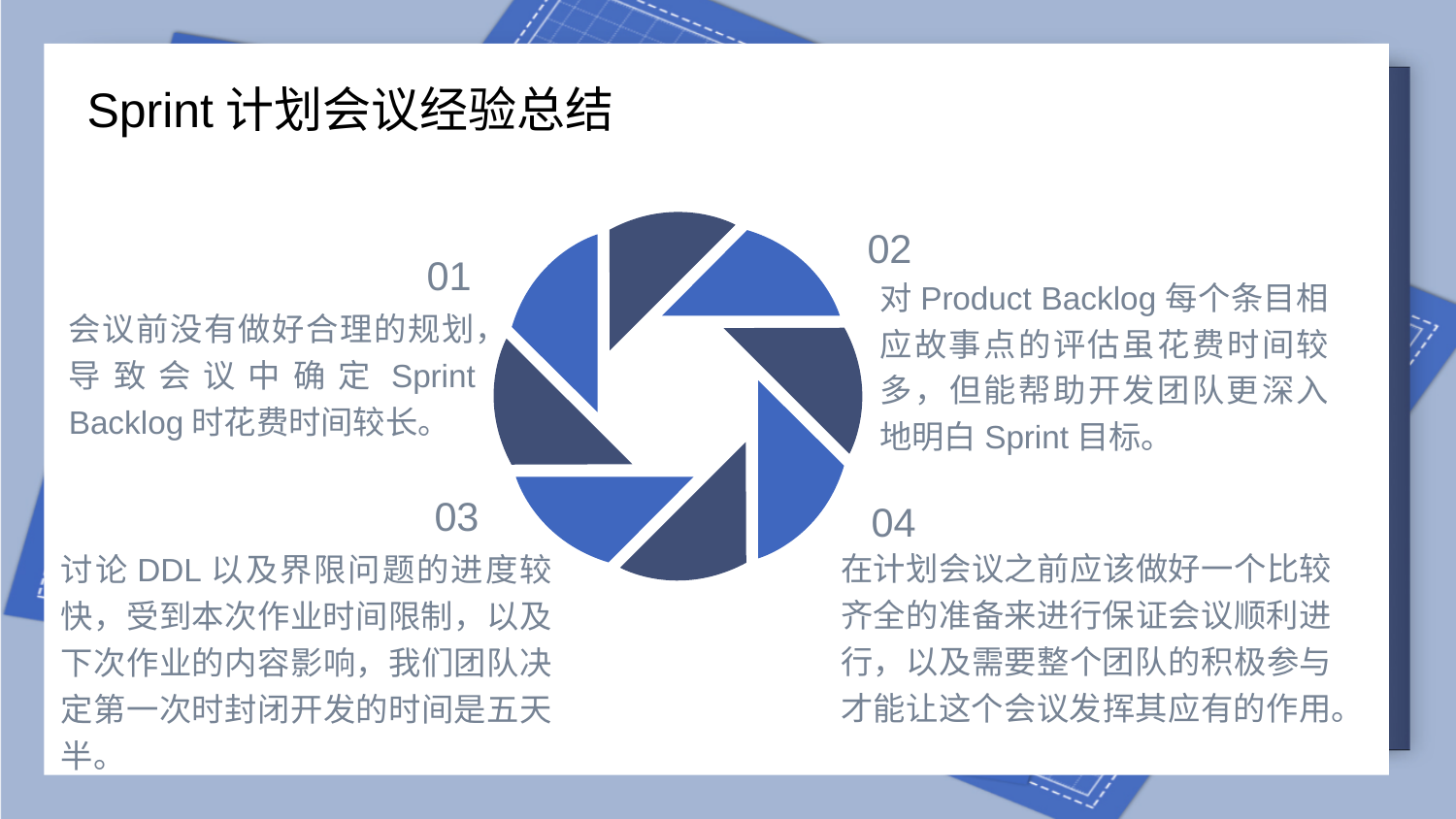

Sprint计划会议经验总结

02
01
对Product Backlog每个条目相应故事点的评估虽花费时间较多，但能帮助开发团队更深入地明白Sprint目标。
会议前没有做好合理的规划，导致会议中确定Sprint Backlog时花费时间较长。
03
04
在计划会议之前应该做好一个比较齐全的准备来进行保证会议顺利进行，以及需要整个团队的积极参与才能让这个会议发挥其应有的作用。
讨论DDL以及界限问题的进度较快，受到本次作业时间限制，以及下次作业的内容影响，我们团队决定第一次时封闭开发的时间是五天半。